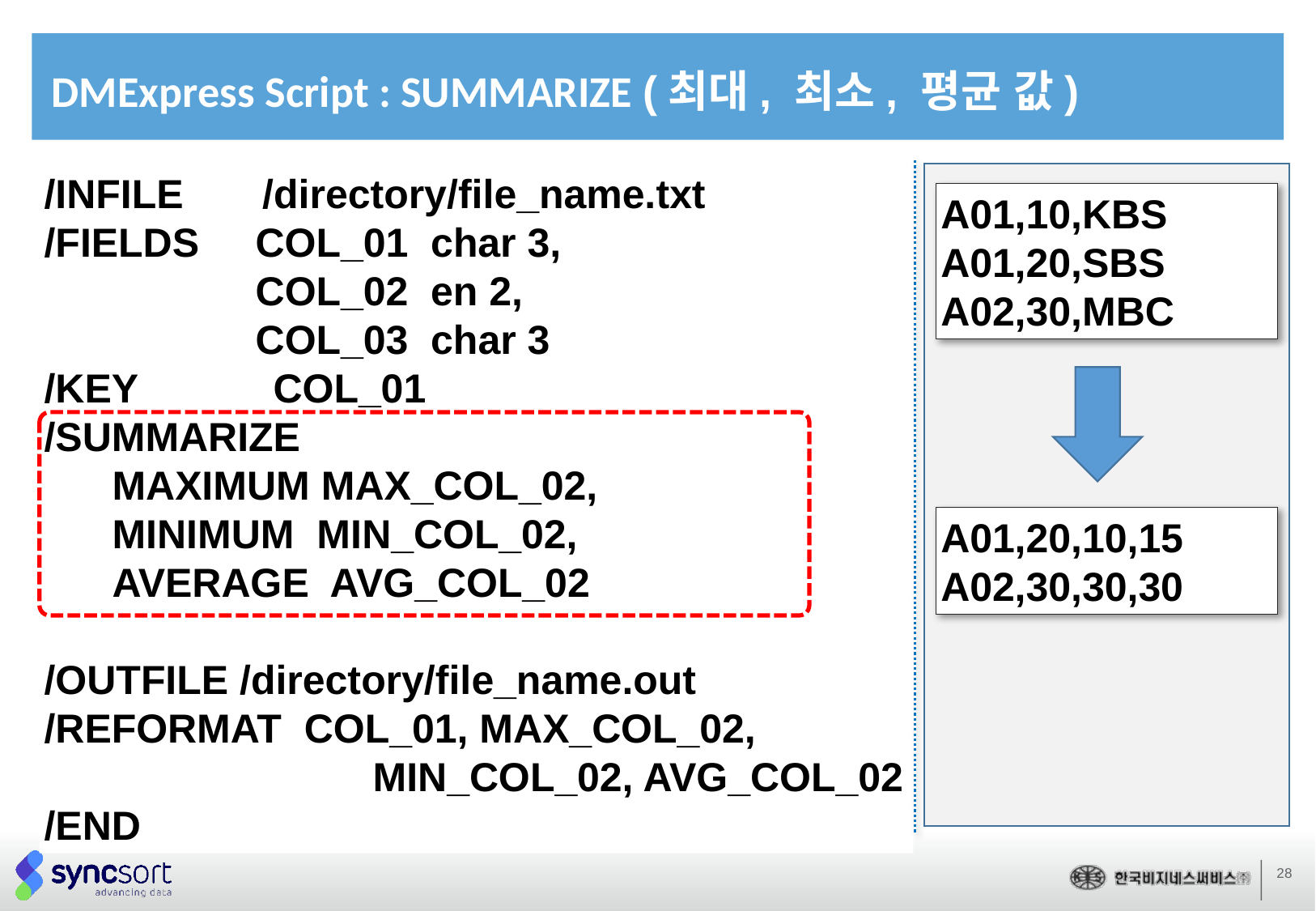

# DMExpress Script : SUMMARIZE (최대, 최소, 평균 값)

/INFILE       /directory/file_name.txt
/FIELDS     COL_01  char 3,
/FEILED     COL_02  en 2,
/FEILED     COL_03  char 3
/KEY            COL_01
/SUMMARIZE
      MAXIMUM MAX_COL_02,
      MINIMUM  MIN_COL_02,
      AVERAGE  AVG_COL_02

/OUTFILE /directory/file_name.out
/REFORMAT  COL_01, MAX_COL_02,
                             MIN_COL_02, AVG_COL_02
/END
A01,10,KBS
A01,20,SBS
A02,30,MBC

A01,20,10,15
A02,30,30,30